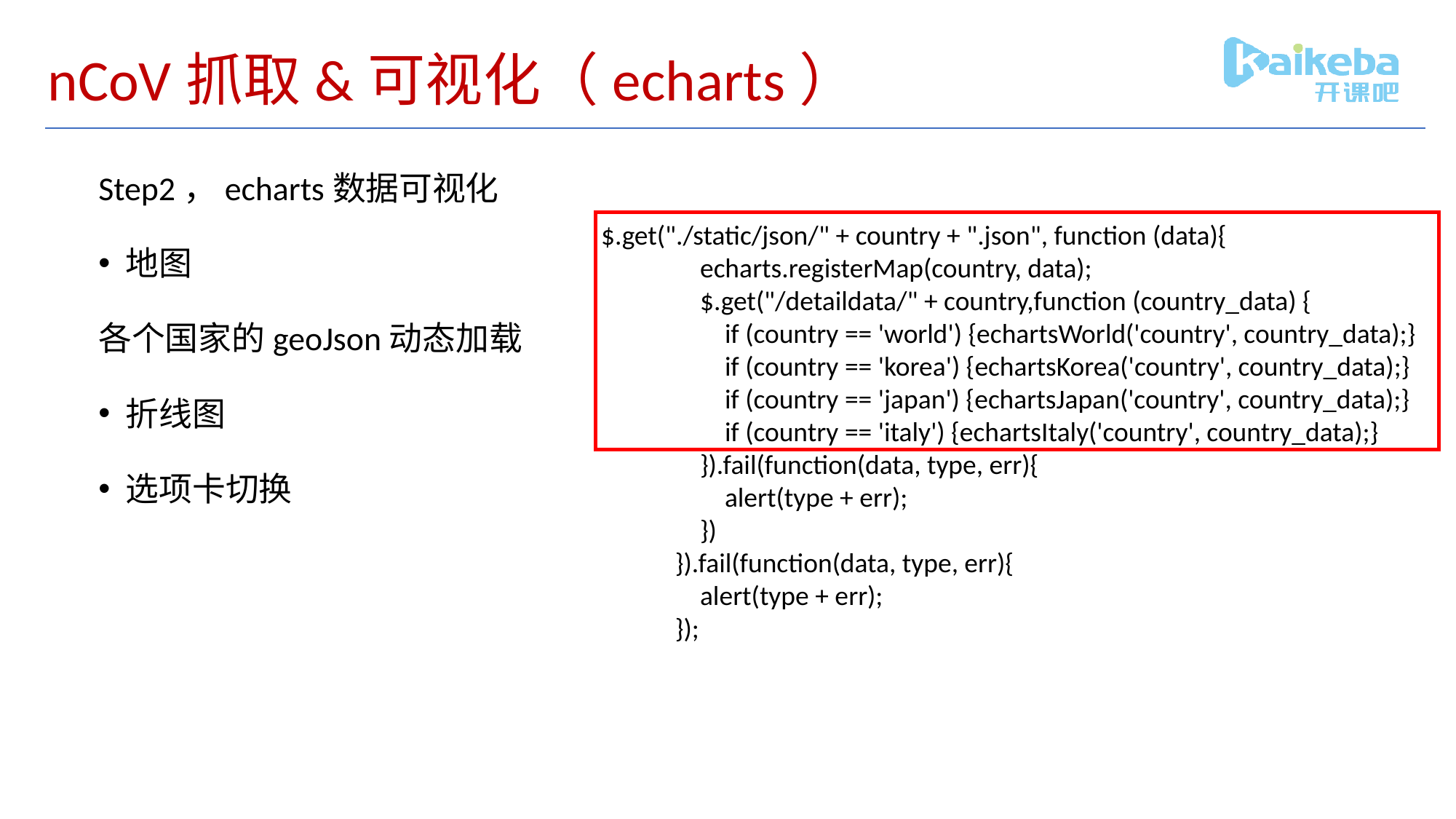

# nCoV抓取&可视化（echarts）
Step2，echarts数据可视化
地图
各个国家的geoJson动态加载
折线图
选项卡切换

$.get("./static/json/" + country + ".json", function (data){
                echarts.registerMap(country, data);
                $.get("/detaildata/" + country,function (country_data) {
                    if (country == 'world') {echartsWorld('country', country_data);}
                    if (country == 'korea') {echartsKorea('country', country_data);}
                    if (country == 'japan') {echartsJapan('country', country_data);}
                    if (country == 'italy') {echartsItaly('country', country_data);}
                }).fail(function(data, type, err){
                    alert(type + err);
                })
            }).fail(function(data, type, err){
                alert(type + err);
            });